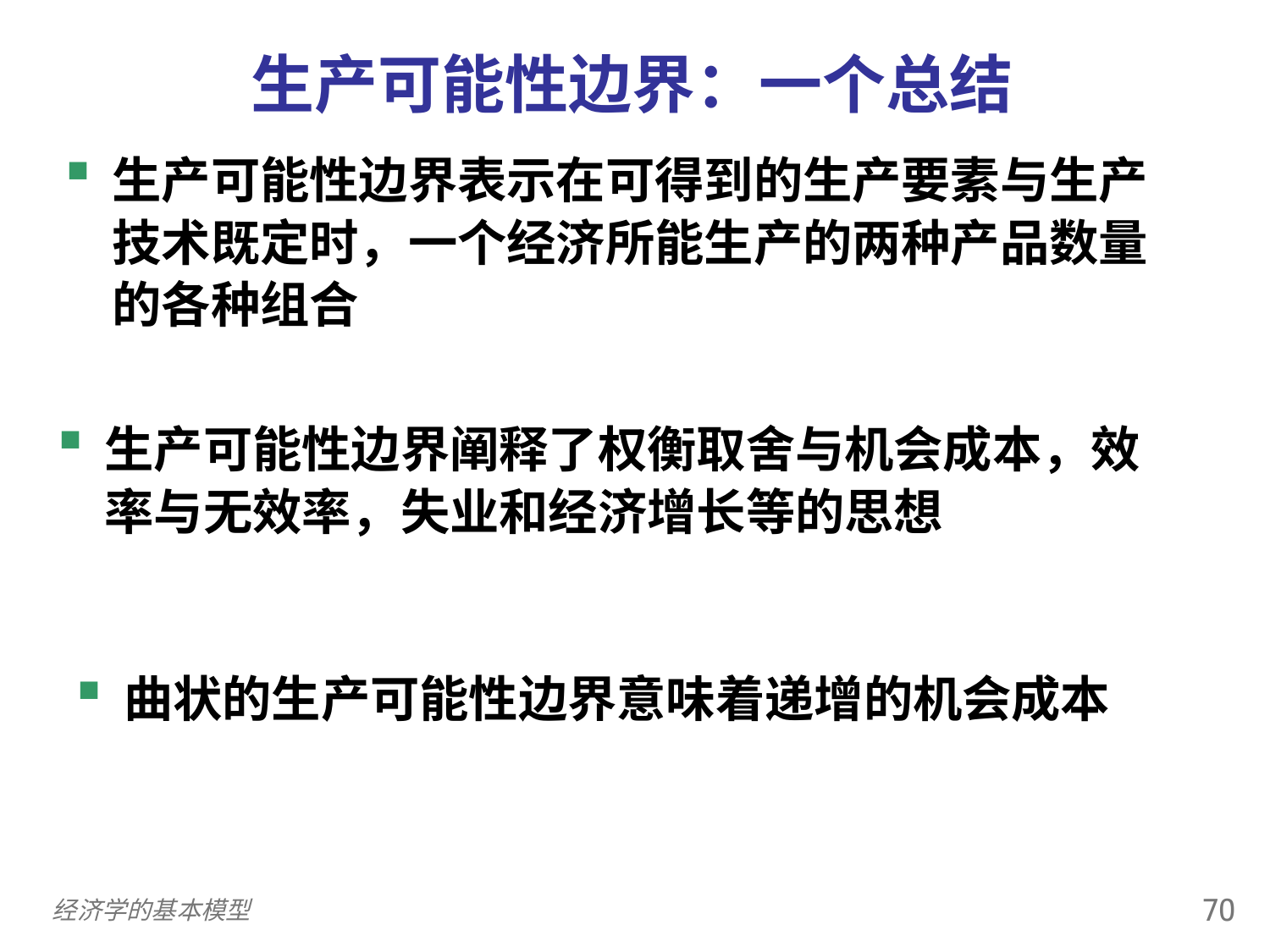

生产可能性边界：一个总结
生产可能性边界表示在可得到的生产要素与生产技术既定时，一个经济所能生产的两种产品数量的各种组合

生产可能性边界阐释了权衡取舍与机会成本，效率与无效率，失业和经济增长等的思想
曲状的生产可能性边界意味着递增的机会成本
70
经济学的基本模型